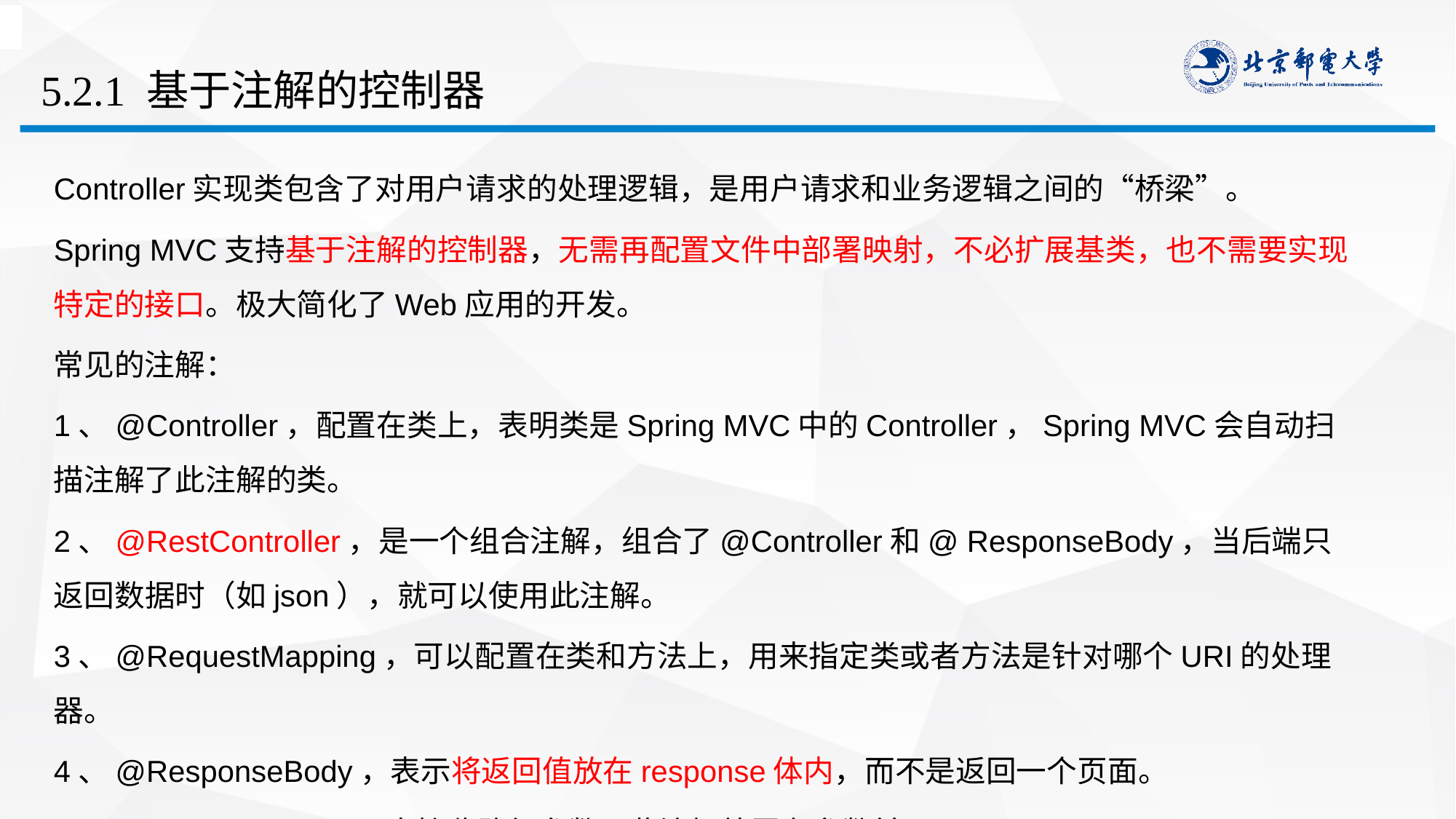

# 5.2.1 基于注解的控制器
Controller实现类包含了对用户请求的处理逻辑，是用户请求和业务逻辑之间的“桥梁”。
Spring MVC支持基于注解的控制器，无需再配置文件中部署映射，不必扩展基类，也不需要实现特定的接口。极大简化了Web应用的开发。
常见的注解：
1、@Controller，配置在类上，表明类是Spring MVC中的Controller，Spring MVC会自动扫描注解了此注解的类。
2、@RestController，是一个组合注解，组合了@Controller和@ ResponseBody，当后端只返回数据时（如json），就可以使用此注解。
3、@RequestMapping，可以配置在类和方法上，用来指定类或者方法是针对哪个URI的处理器。
4、@ResponseBody，表示将返回值放在response体内，而不是返回一个页面。
5、@PathVariable，用来接收路径参数，此注解放置在参数前。